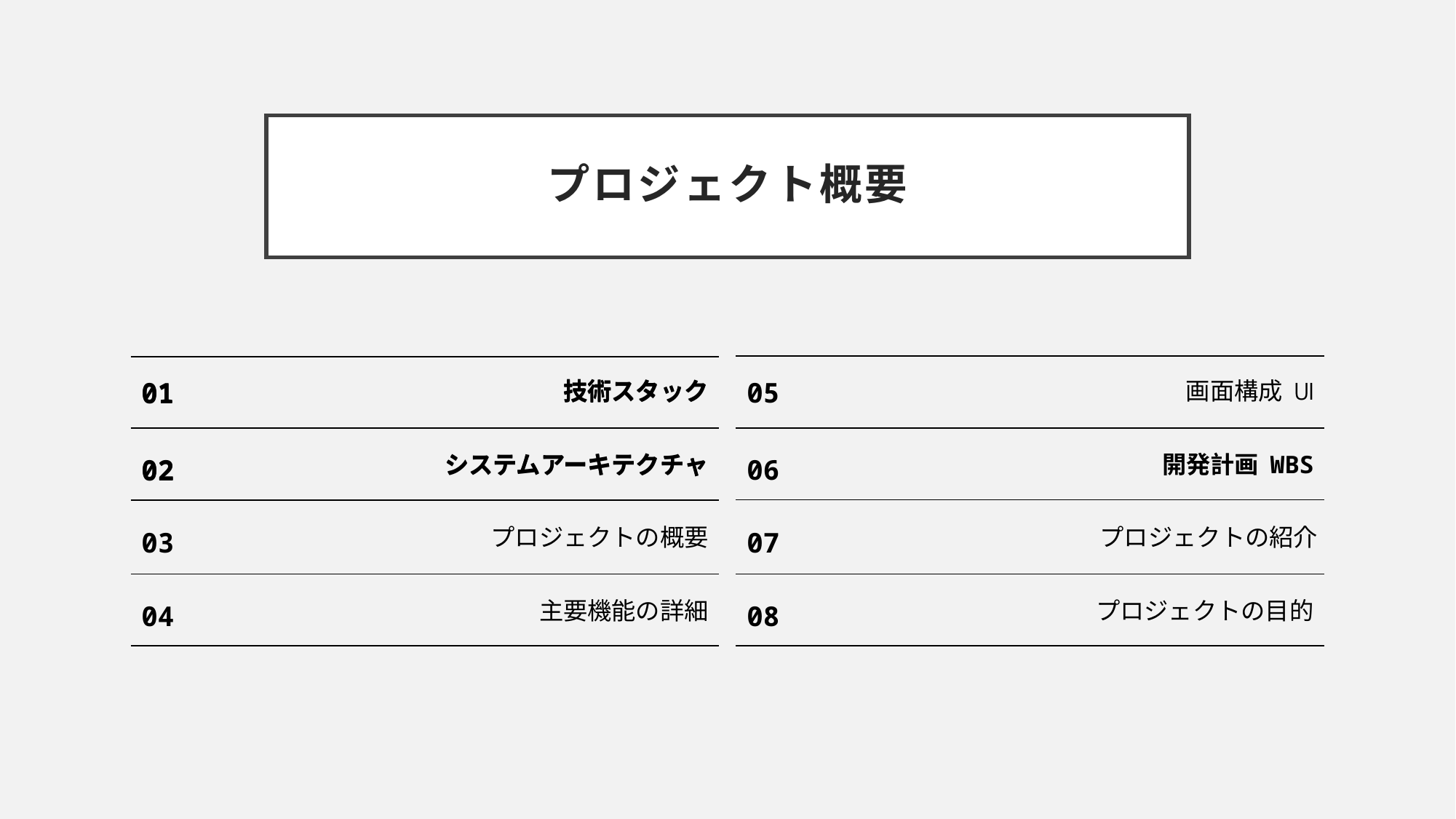

# プロジェクト概要
01
技術スタック
システムアーキテクチャ
02
05
画面構成 UI
01
技術スタック
開発計画 WBS
システムアーキテクチャ
06
02
プロジェクトの概要
プロジェクトの紹介
03
07
主要機能の詳細
プロジェクトの目的
04
08